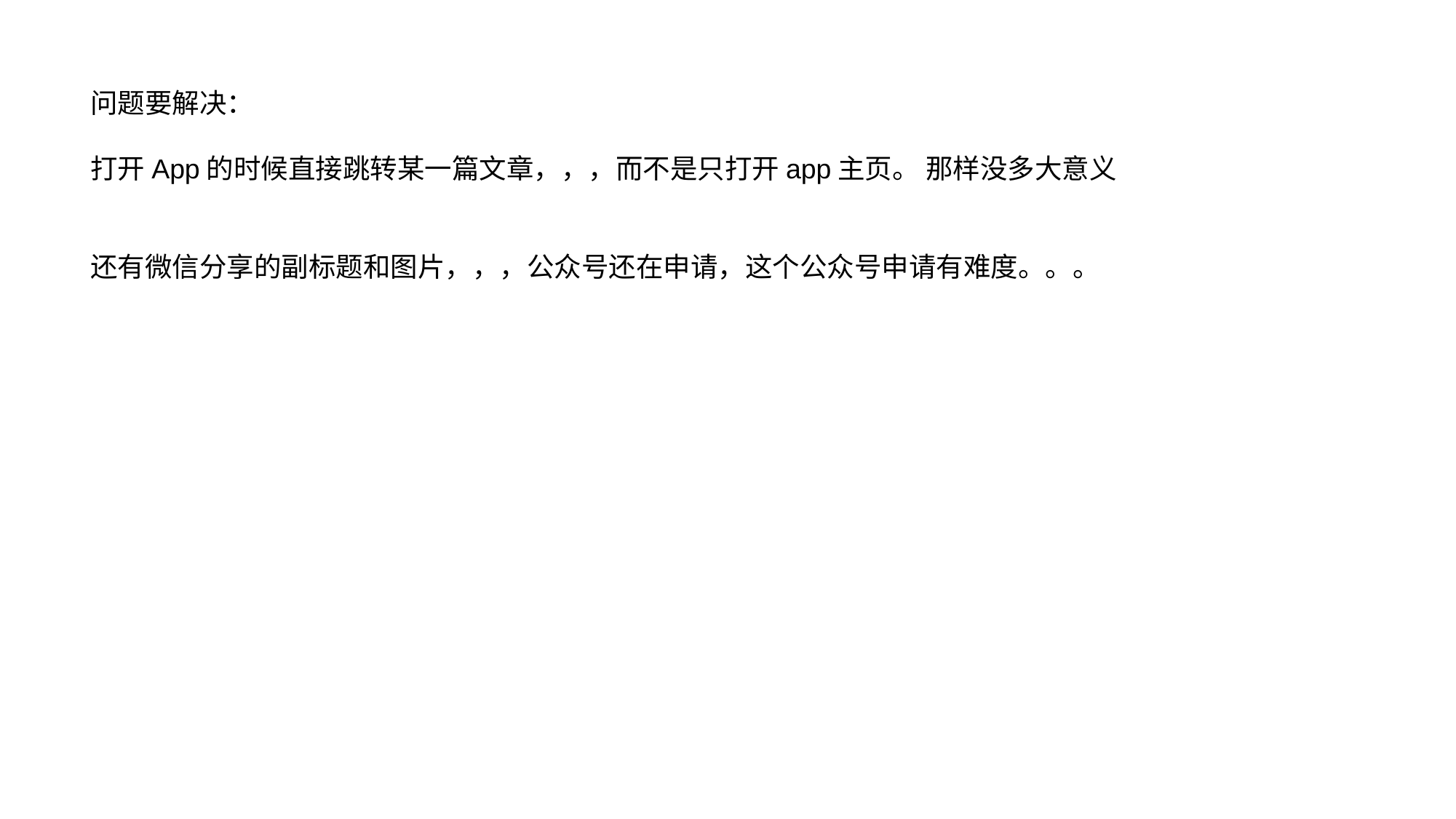

问题要解决：

打开App的时候直接跳转某一篇文章，，，而不是只打开app主页。 那样没多大意义

还有微信分享的副标题和图片，，，公众号还在申请，这个公众号申请有难度。。。